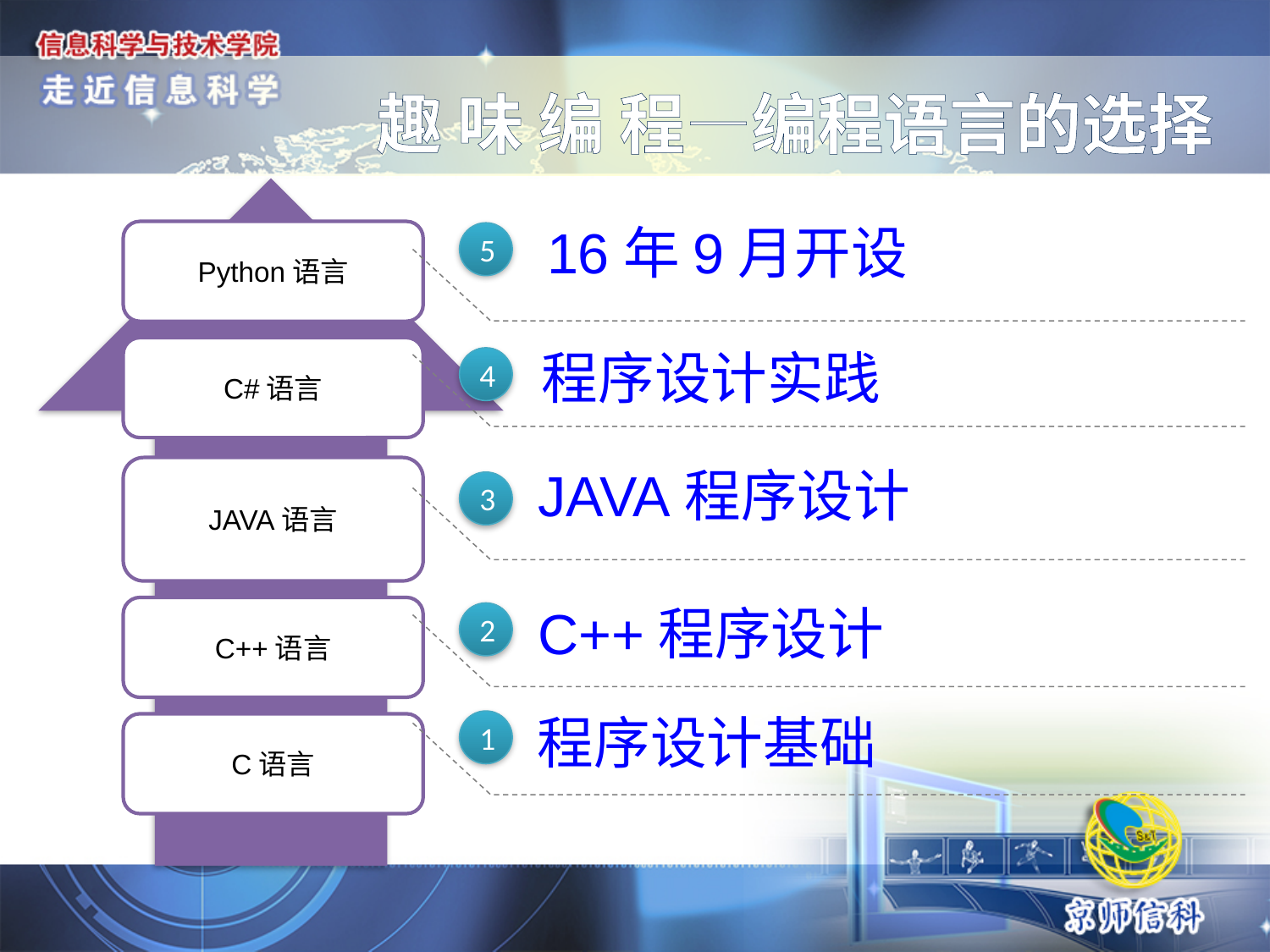

趣 味 编 程—编程语言的选择

Python语言
C#语言
JAVA语言
C++语言
C语言
16年9月开设
5

程序设计实践
4

JAVA程序设计
3

C++程序设计
2

程序设计基础
1